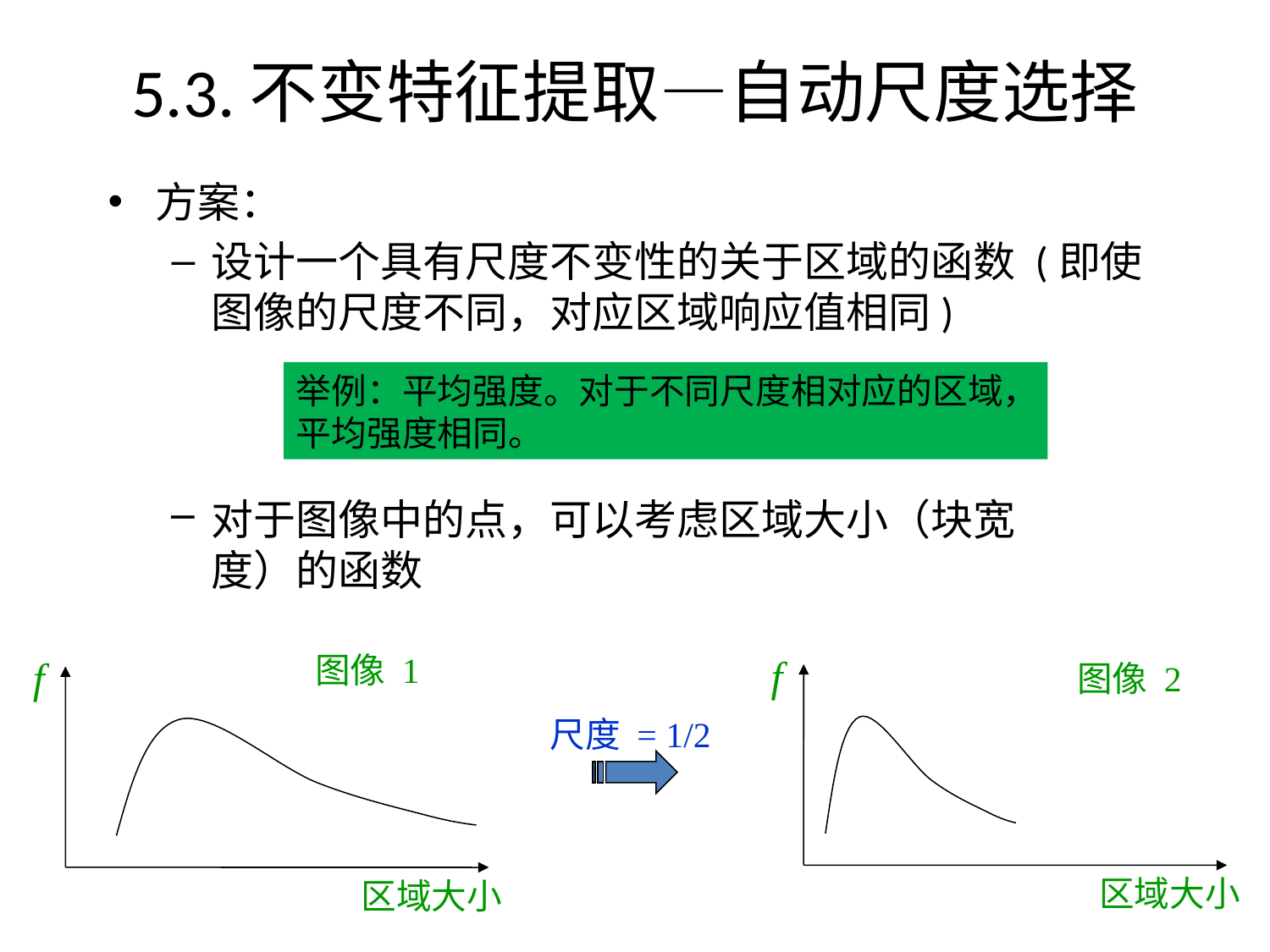

5.3.不变特征提取—自动尺度选择
方案：
设计一个具有尺度不变性的关于区域的函数 (即使图像的尺度不同，对应区域响应值相同)
举例：平均强度。对于不同尺度相对应的区域，平均强度相同。
对于图像中的点，可以考虑区域大小（块宽度）的函数
图像 1
f

区域大小
f
图像 2

区域大小
尺度 = 1/2